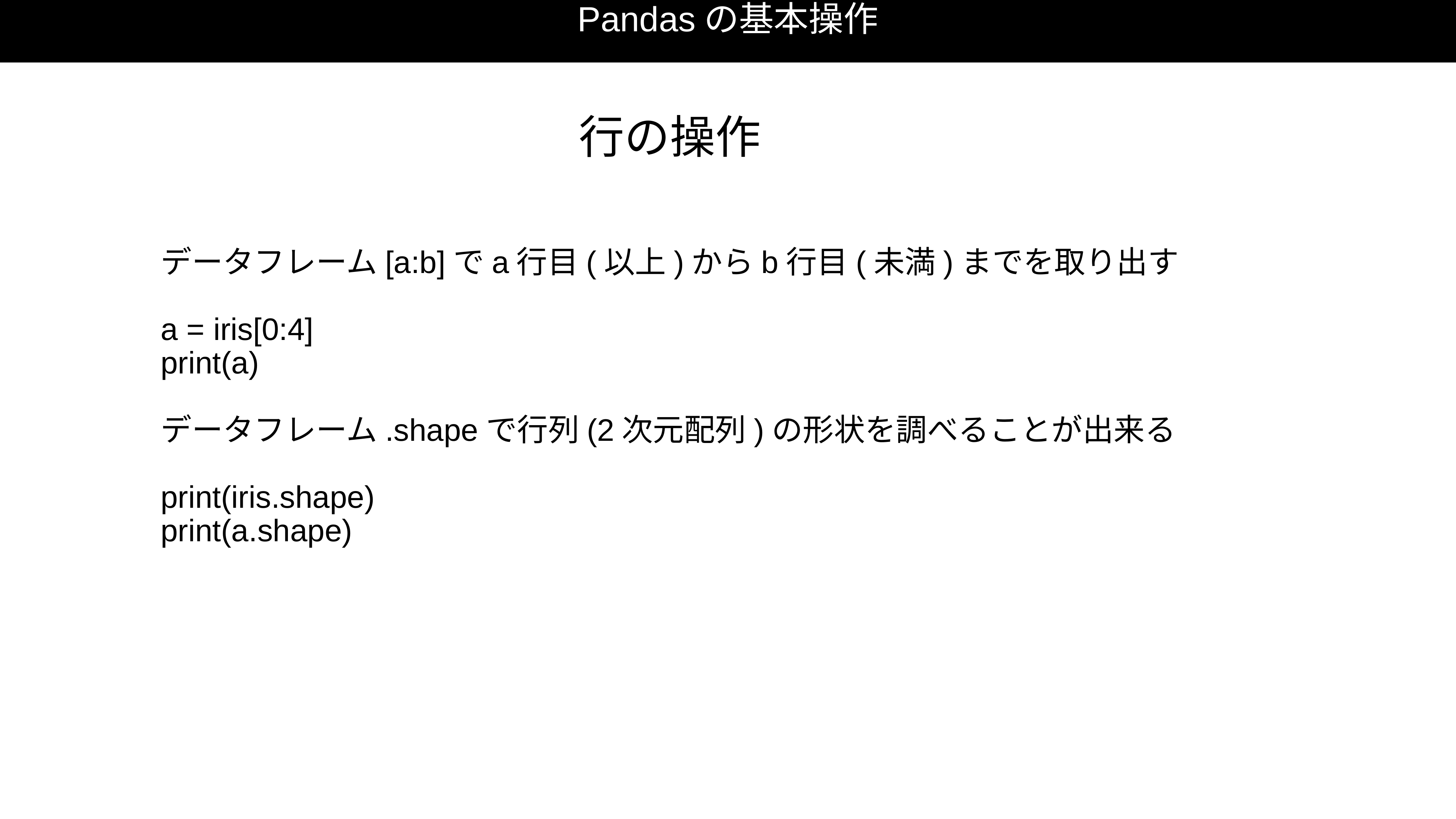

Pandasの基本操作
行の操作
データフレーム[a:b]でa行目(以上)からb行目(未満)までを取り出す

a = iris[0:4]
print(a)

データフレーム.shapeで行列(2次元配列)の形状を調べることが出来る

print(iris.shape)
print(a.shape)